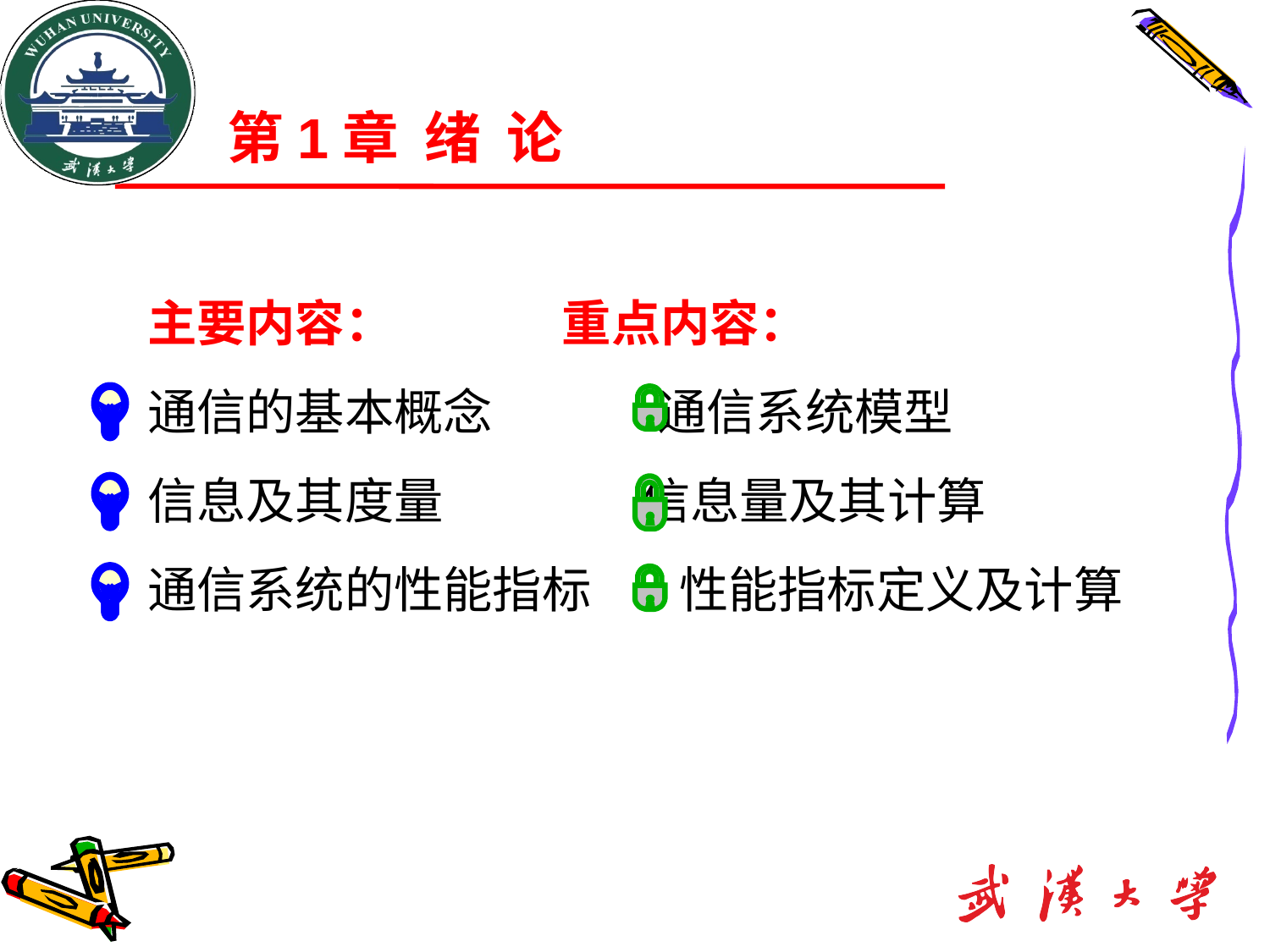

第1章  绪  论
主要内容：               重点内容：
通信的基本概念               通信系统模型
信息及其度量                  信息量及其计算
通信系统的性能指标        性能指标定义及计算